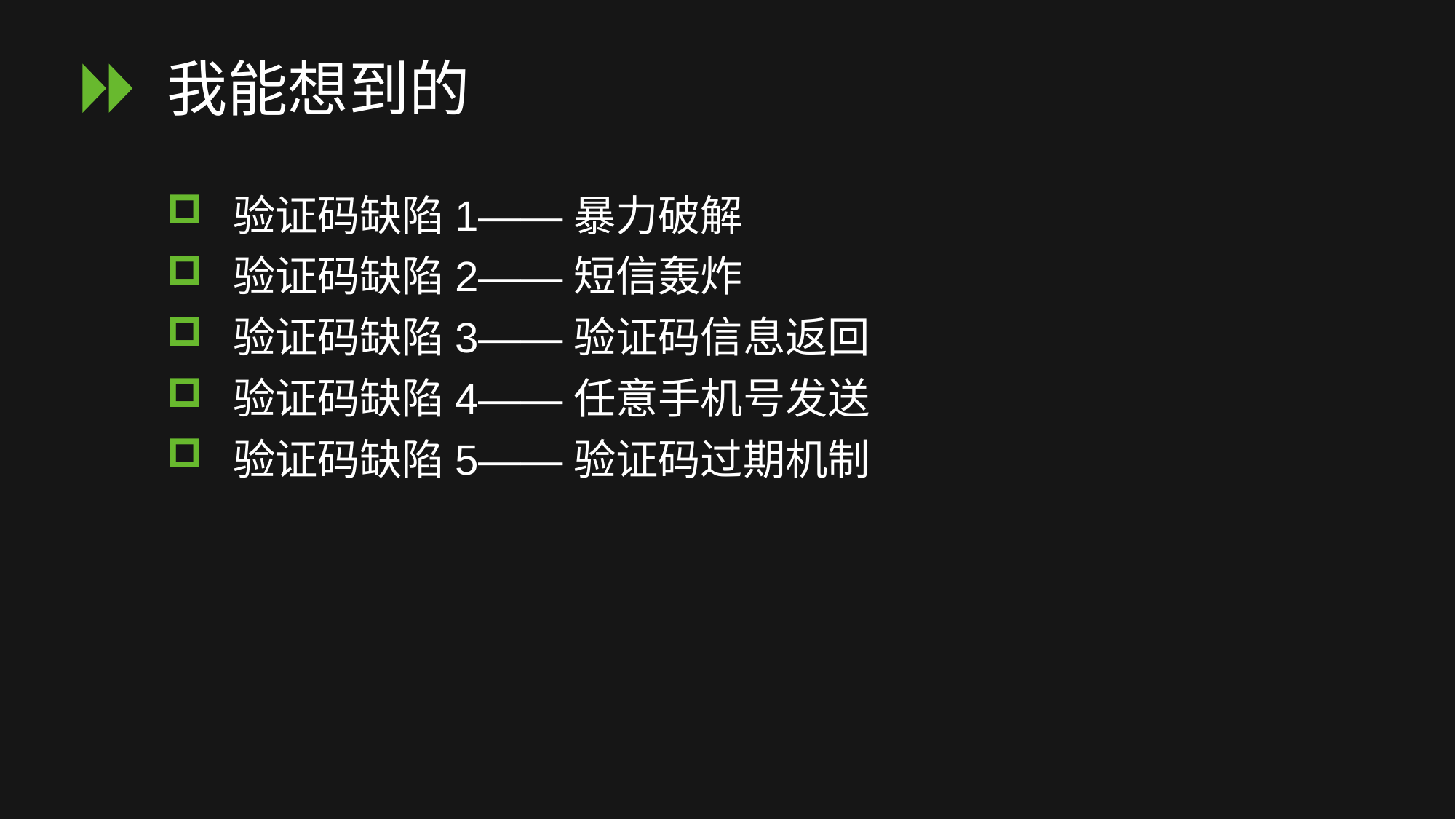

# 我能想到的
  验证码缺陷1——暴力破解
  验证码缺陷2——短信轰炸
  验证码缺陷3——验证码信息返回
  验证码缺陷4——任意手机号发送
  验证码缺陷5——验证码过期机制